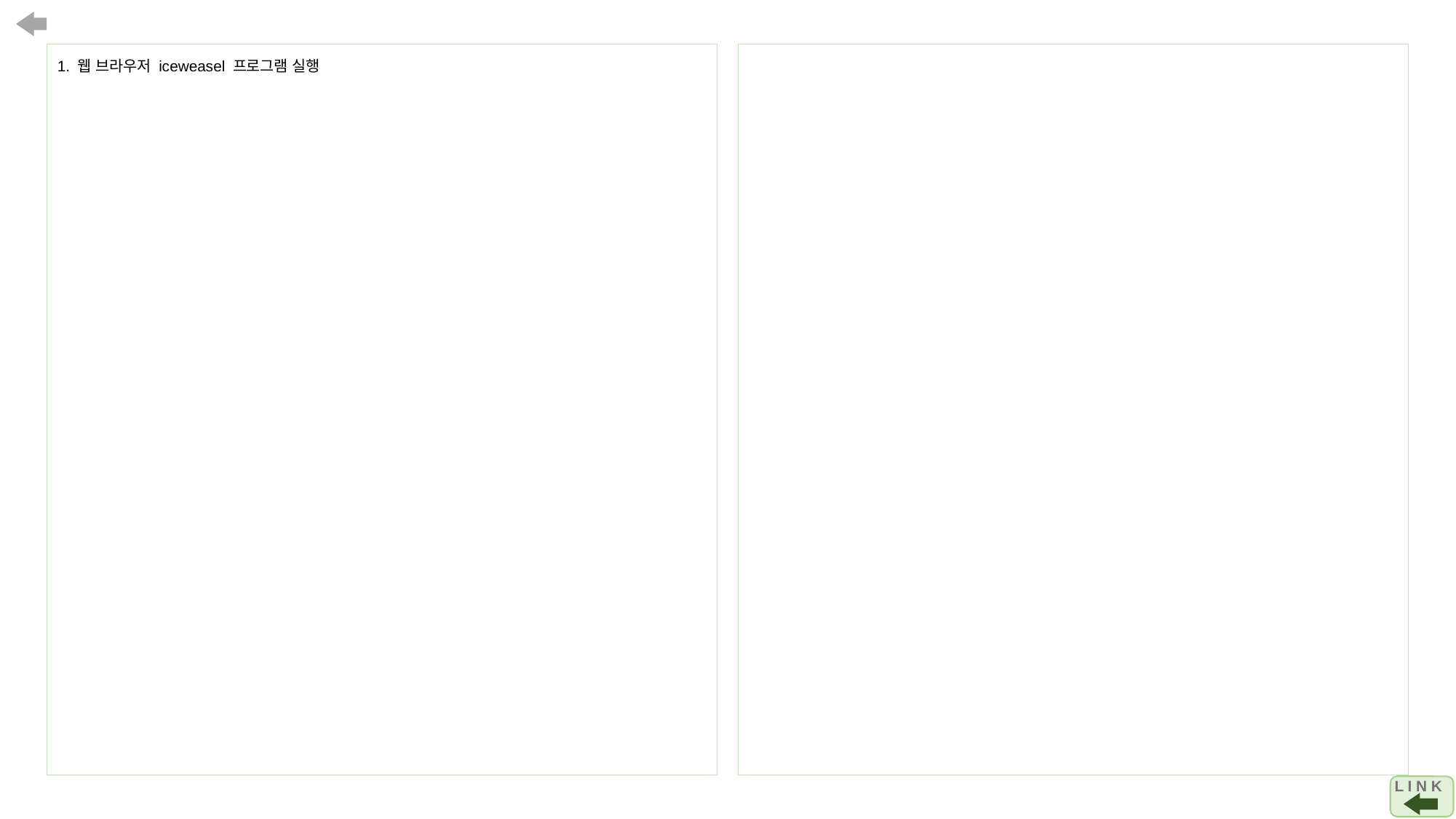

1. 웹 브라우저 iceweasel 프로그램 실행

L I N K